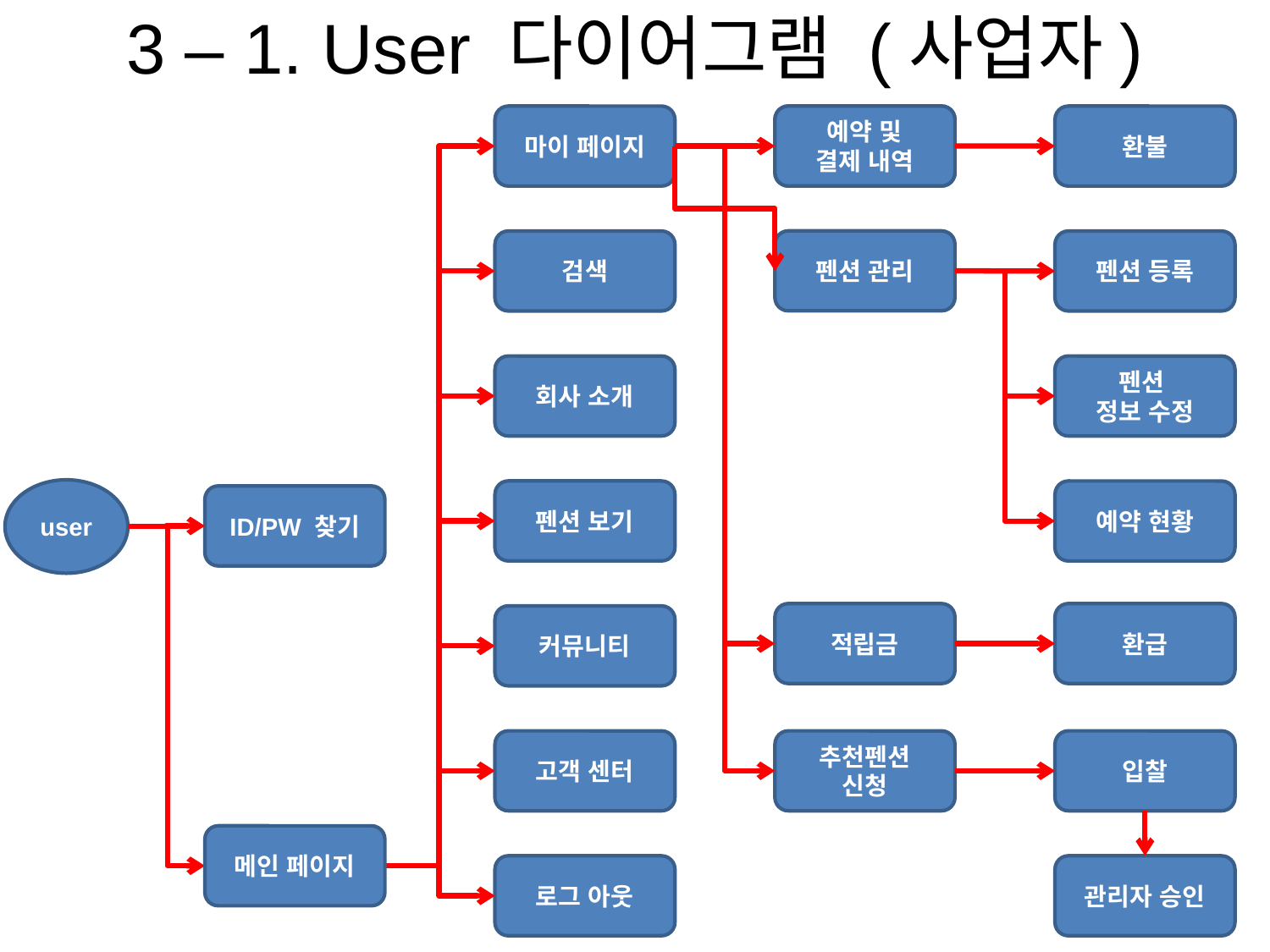

# 3 – 1. User 다이어그램 (사업자)

예약 및
결제 내역
마이 페이지
환불

펜션 관리
검색
펜션 등록
회사 소개
펜션
정보 수정
user
펜션 보기
예약 현황
ID/PW 찾기
환급
적립금
커뮤니티
고객 센터
추천펜션
신청
입찰
메인 페이지
로그 아웃
관리자 승인